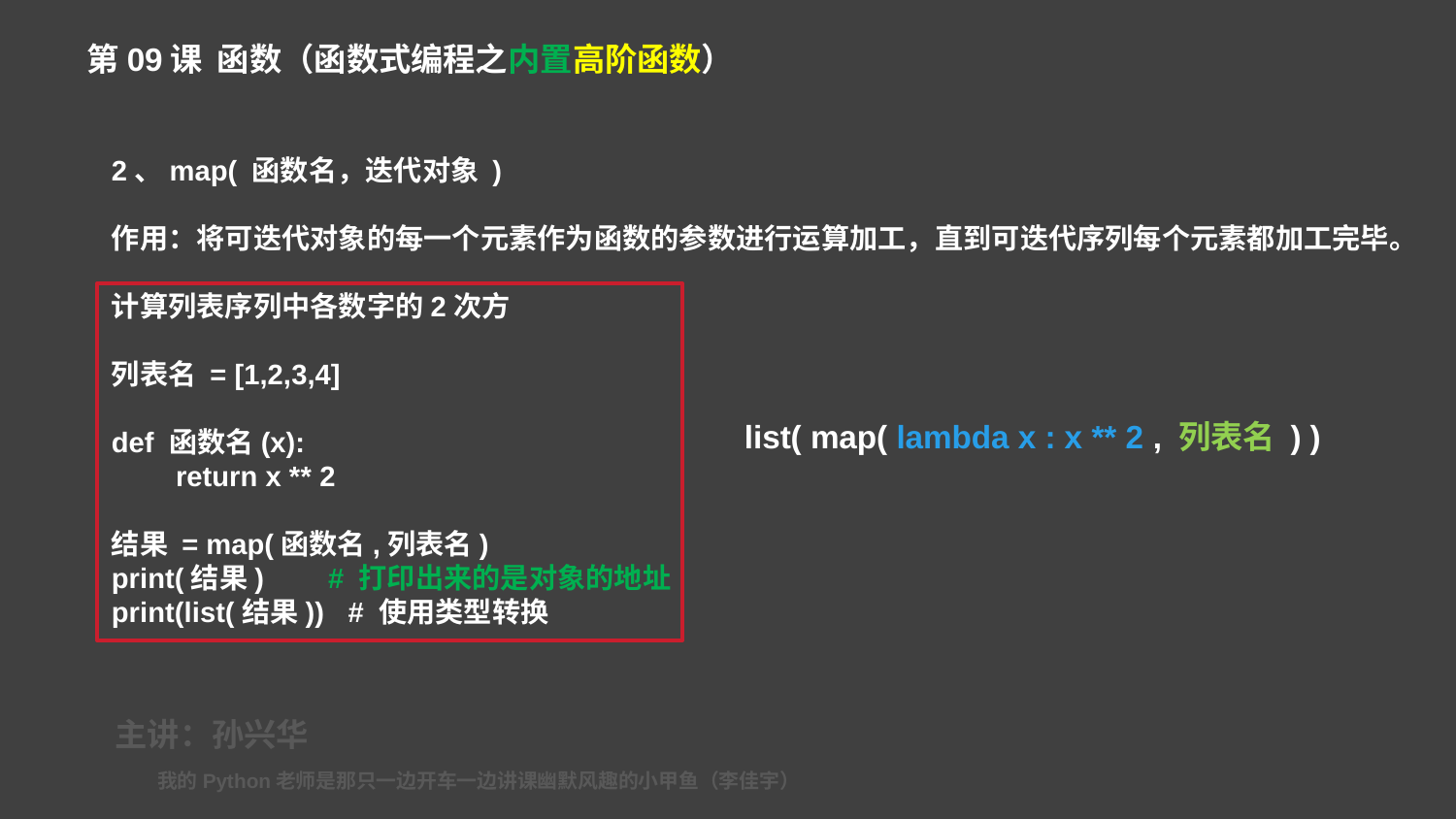

第09课  函数（函数式编程之内置高阶函数）
2、map( 函数名，迭代对象 )

作用：将可迭代对象的每一个元素作为函数的参数进行运算加工，直到可迭代序列每个元素都加工完毕。

计算列表序列中各数字的2次方

列表名 = [1,2,3,4]

def 函数名(x):
        return x ** 2

结果 = map(函数名,列表名)
print(结果)        # 打印出来的是对象的地址
print(list(结果))   # 使用类型转换

list( map( lambda x : x ** 2 , 列表名 ) )